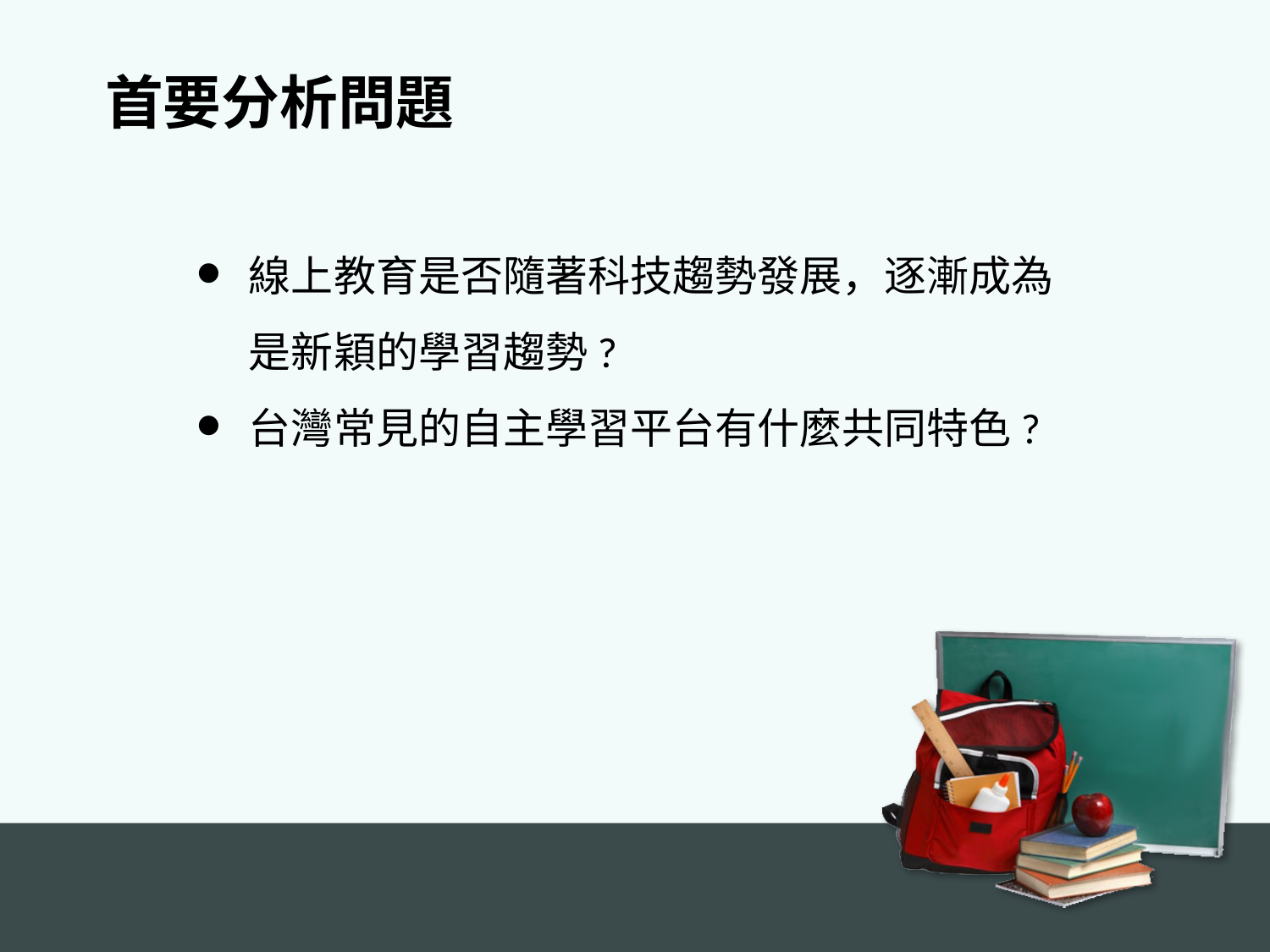

首要分析問題
線上教育是否隨著科技趨勢發展，逐漸成為是新穎的學習趨勢?
台灣常見的自主學習平台有什麼共同特色?